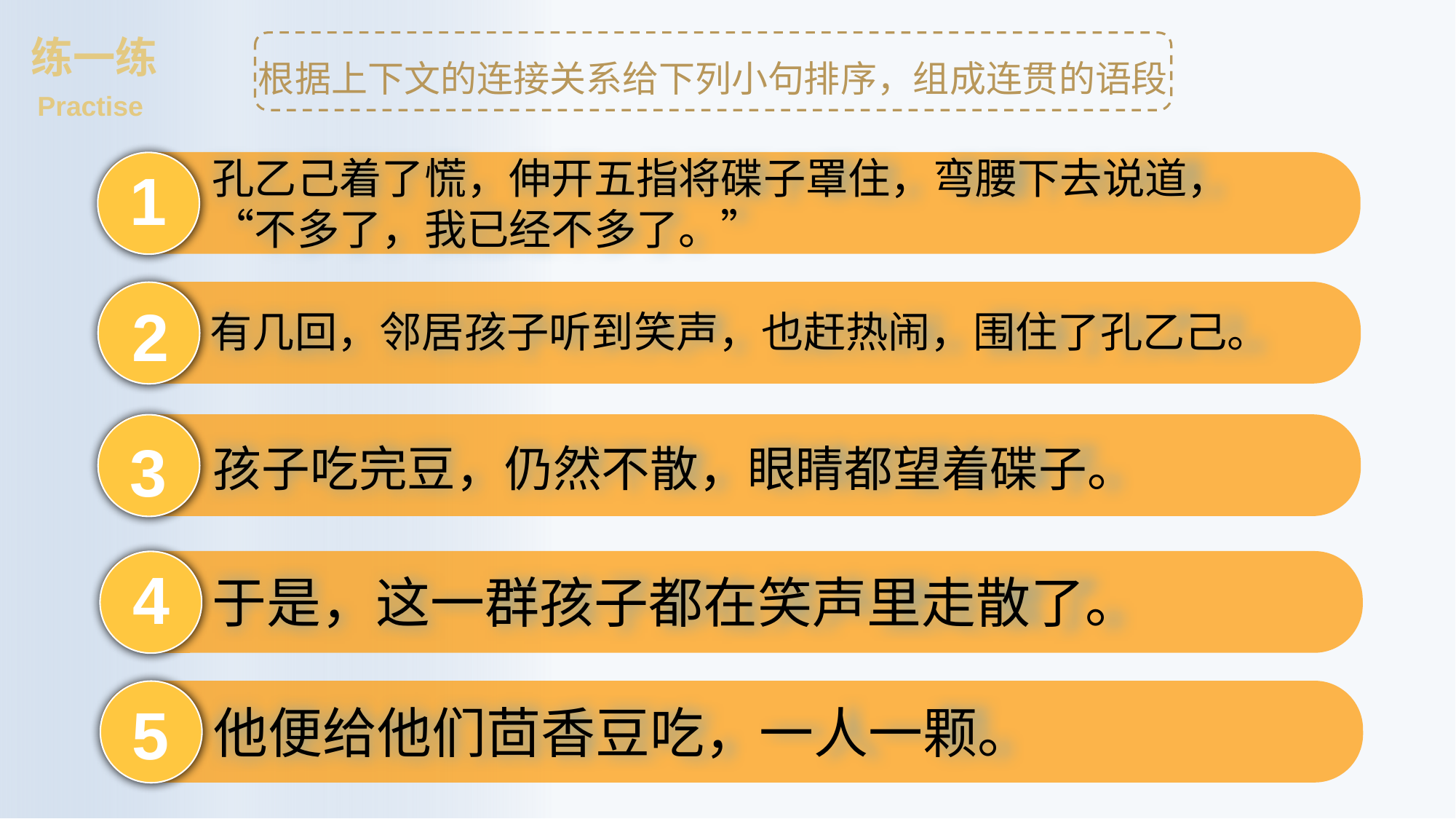

练一练

根据上下文的连接关系给下列小句排序，组成连贯的语段
Practise
孔乙己着了慌，伸开五指将碟子罩住，弯腰下去说道，“不多了，我已经不多了。”

1

2
有几回，邻居孩子听到笑声，也赶热闹，围住了孔乙己。

3
孩子吃完豆，仍然不散，眼睛都望着碟子。

4
于是，这一群孩子都在笑声里走散了。

5
他便给他们茴香豆吃，一人一颗。